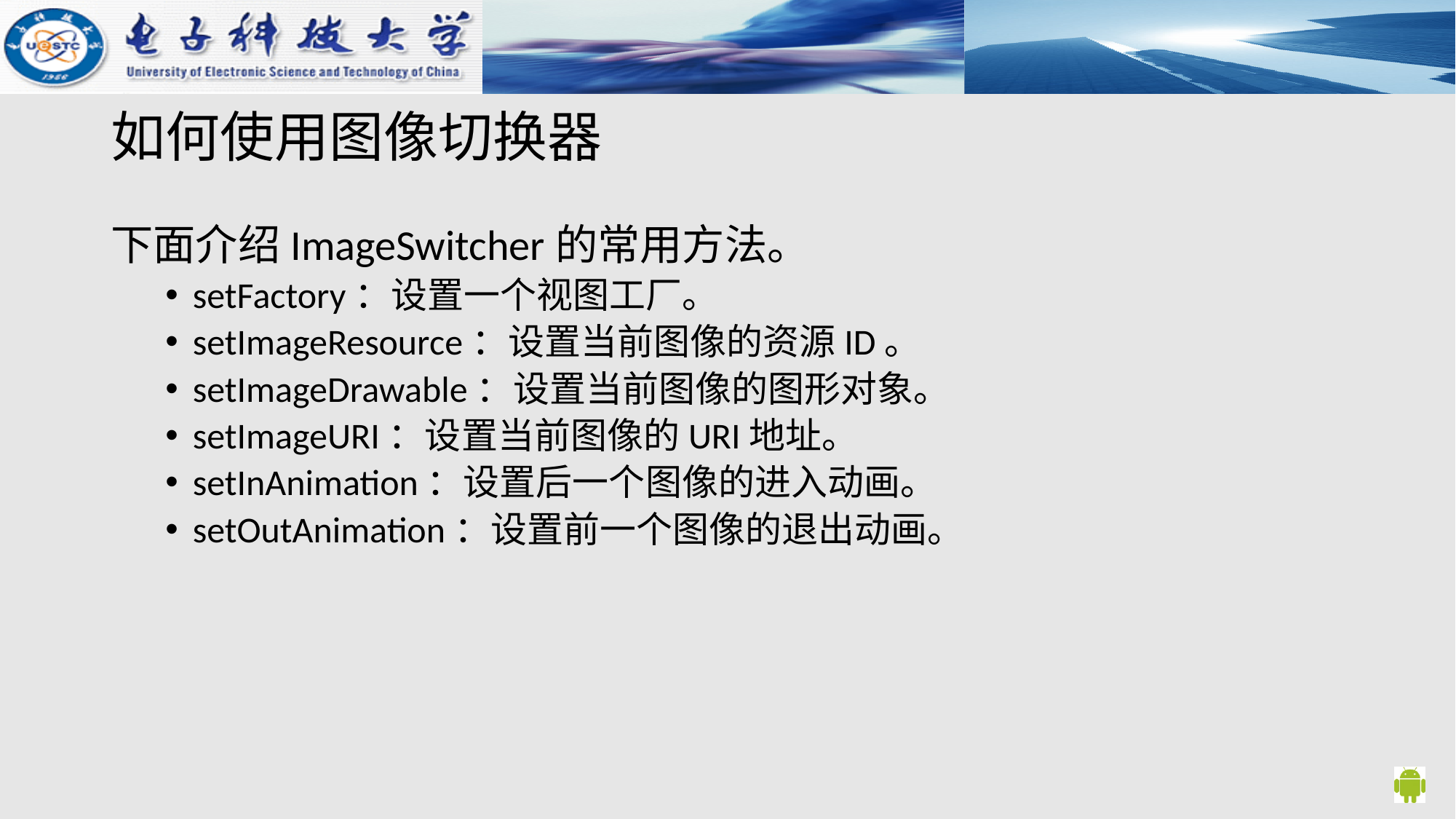

# 如何使用图像切换器
下面介绍ImageSwitcher的常用方法。
setFactory：设置一个视图工厂。
setImageResource：设置当前图像的资源ID。
setImageDrawable：设置当前图像的图形对象。
setImageURI：设置当前图像的URI地址。
setInAnimation：设置后一个图像的进入动画。
setOutAnimation：设置前一个图像的退出动画。